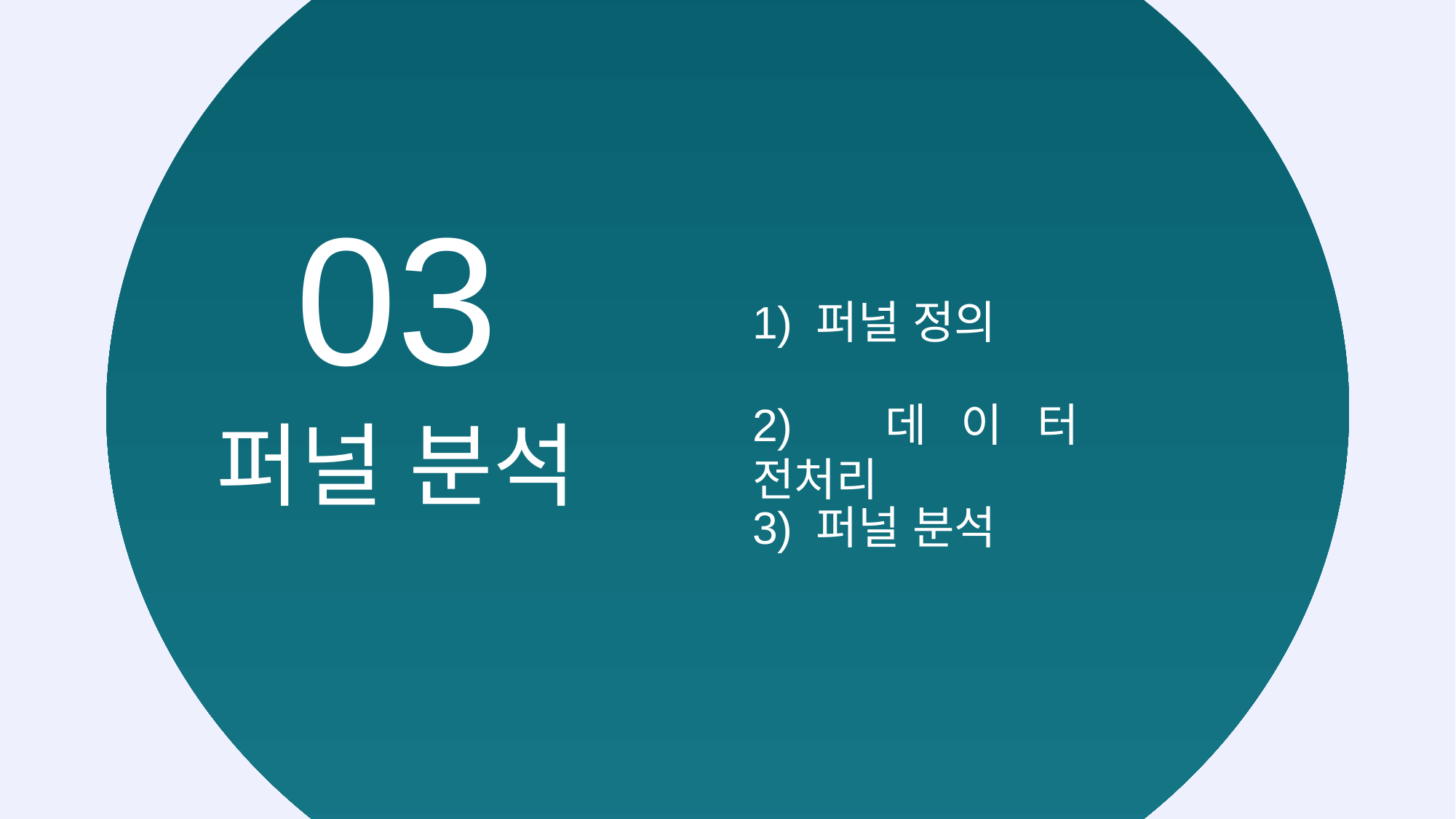

03
1) 퍼널 정의
2) 데이터 전처리
퍼널 분석
3) 퍼널 분석